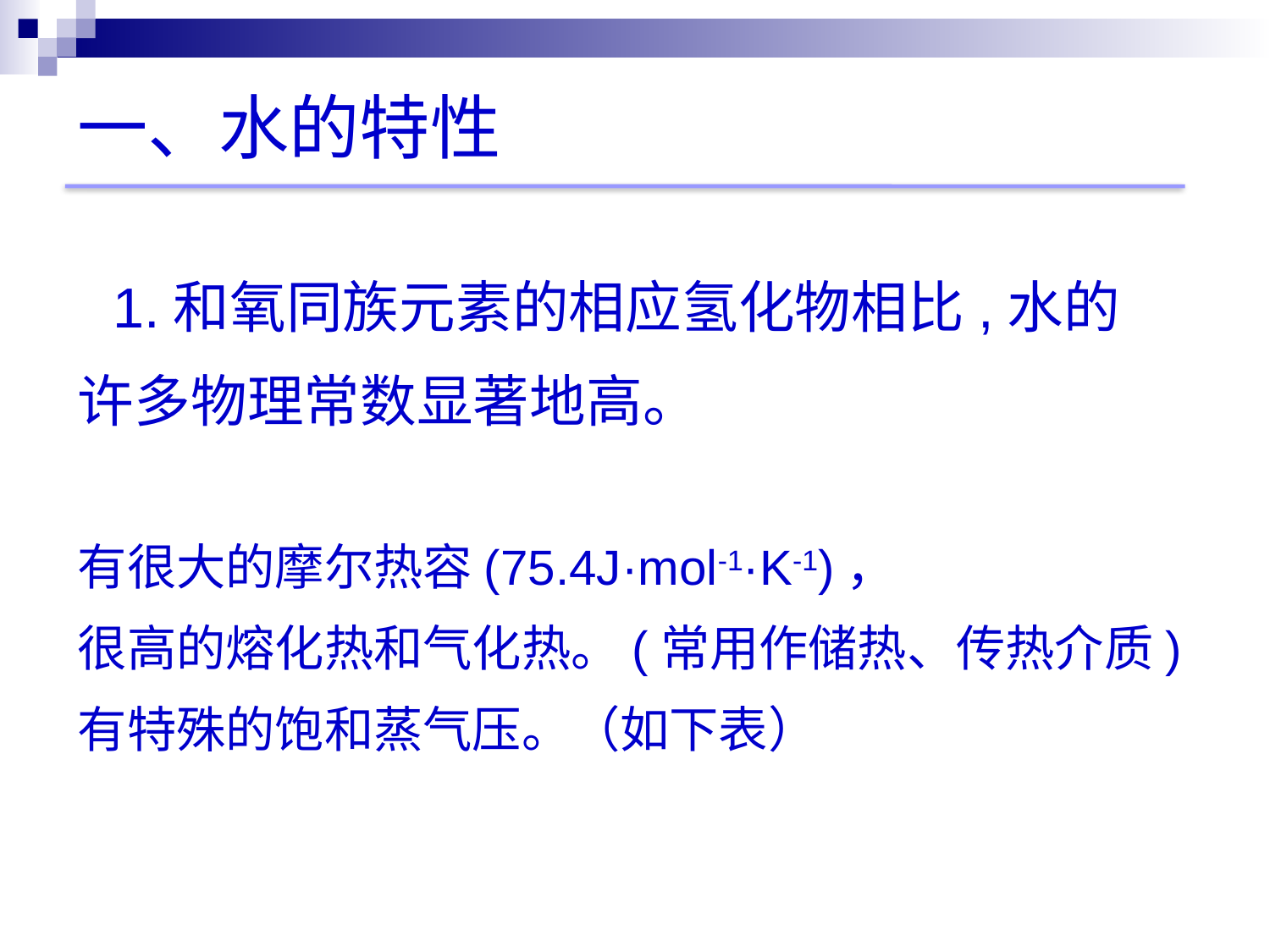

一、水的特性

  1.和氧同族元素的相应氢化物相比,水的
许多物理常数显著地高。

有很大的摩尔热容(75.4J·mol-1·K-1)，
很高的熔化热和气化热。(常用作储热、传热介质)
有特殊的饱和蒸气压。（如下表）